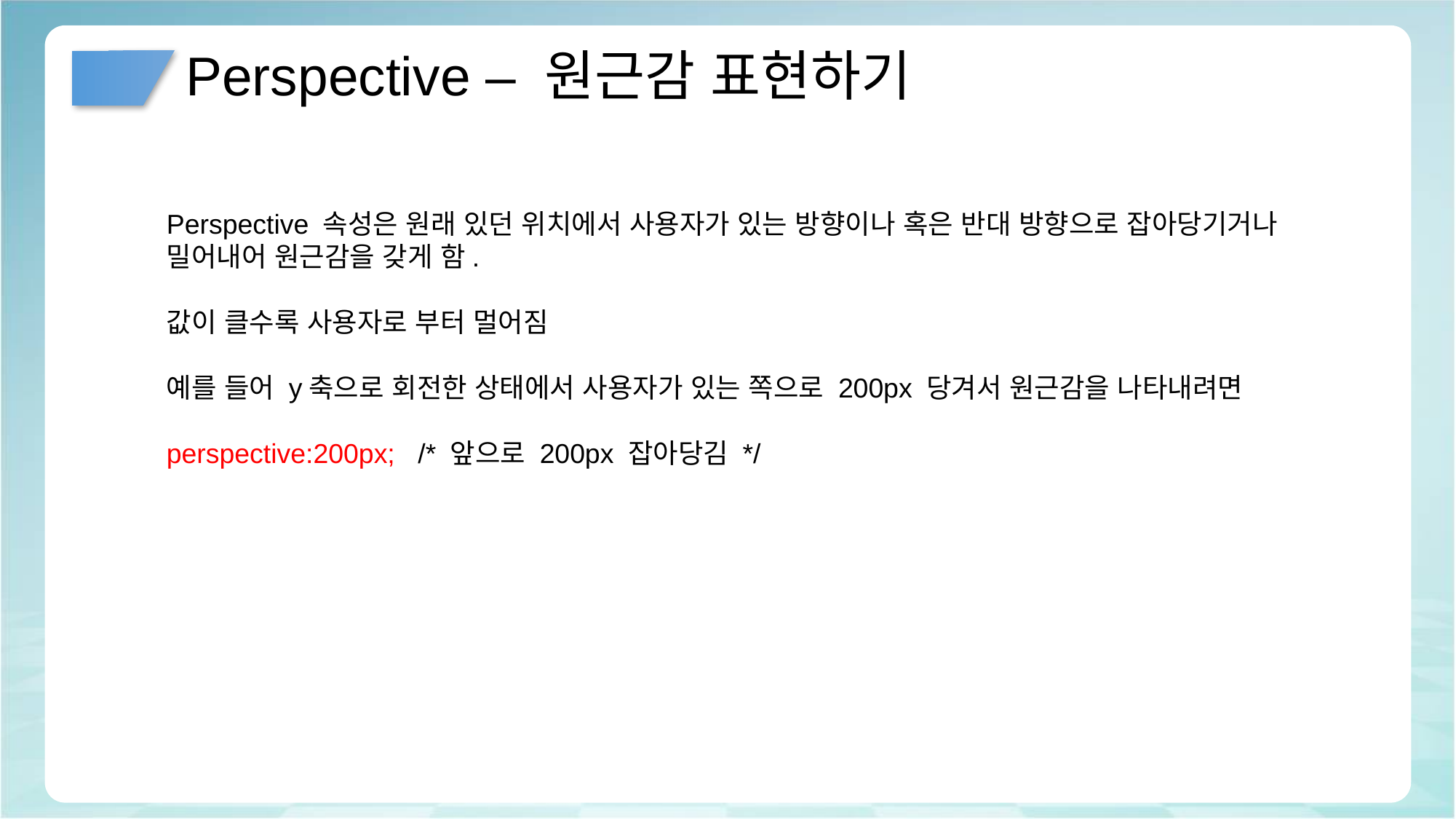

# Perspective – 원근감 표현하기
Perspective 속성은 원래 있던 위치에서 사용자가 있는 방향이나 혹은 반대 방향으로 잡아당기거나
밀어내어 원근감을 갖게 함.

값이 클수록 사용자로 부터 멀어짐

예를 들어 y축으로 회전한 상태에서 사용자가 있는 쪽으로 200px 당겨서 원근감을 나타내려면

perspective:200px;   /* 앞으로 200px 잡아당김 */